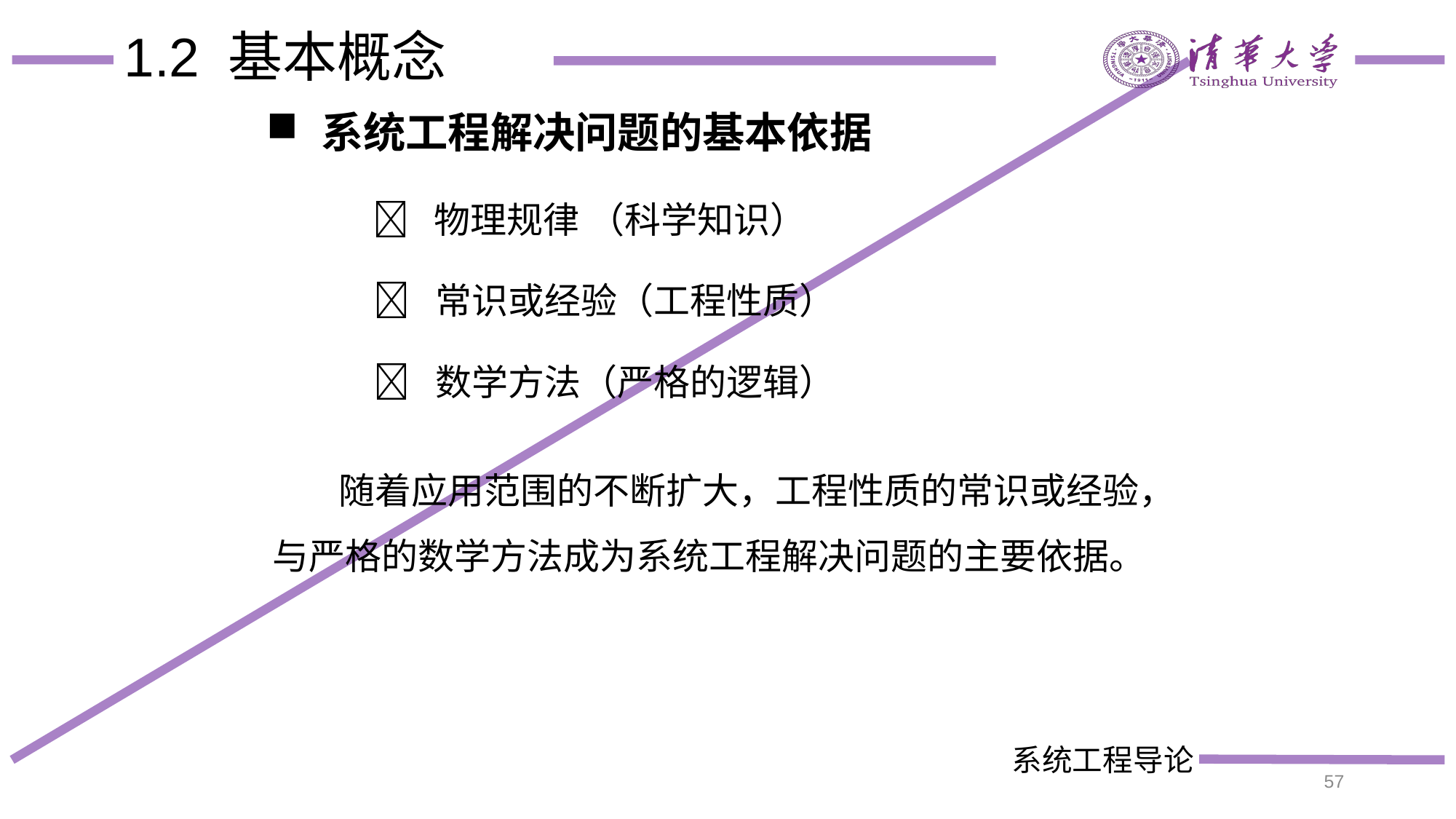

# 1.2 基本概念
系统工程解决问题的基本依据
•  物理规律 （科学知识）
•  常识或经验（工程性质）
•  数学方法（严格的逻辑）
       随着应用范围的不断扩大，工程性质的常识或经验，与严格的数学方法成为系统工程解决问题的主要依据。
57